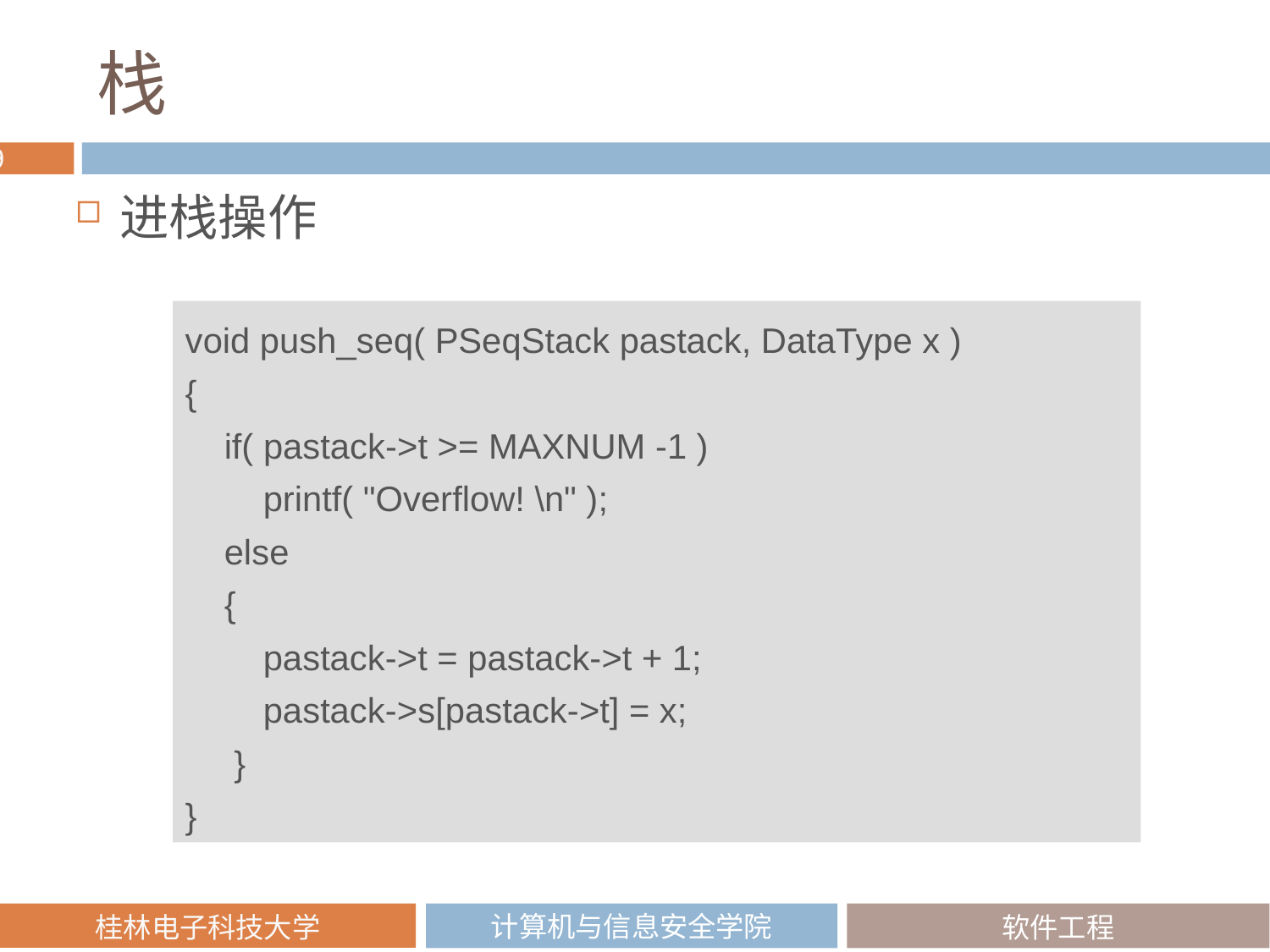

# 栈
进栈操作
void push_seq( PSeqStack pastack, DataType x )
{
    if( pastack->t >= MAXNUM -1 )
        printf( "Overflow! \n" );
    else
    {
        pastack->t = pastack->t + 1;
        pastack->s[pastack->t] = x;
     }
}